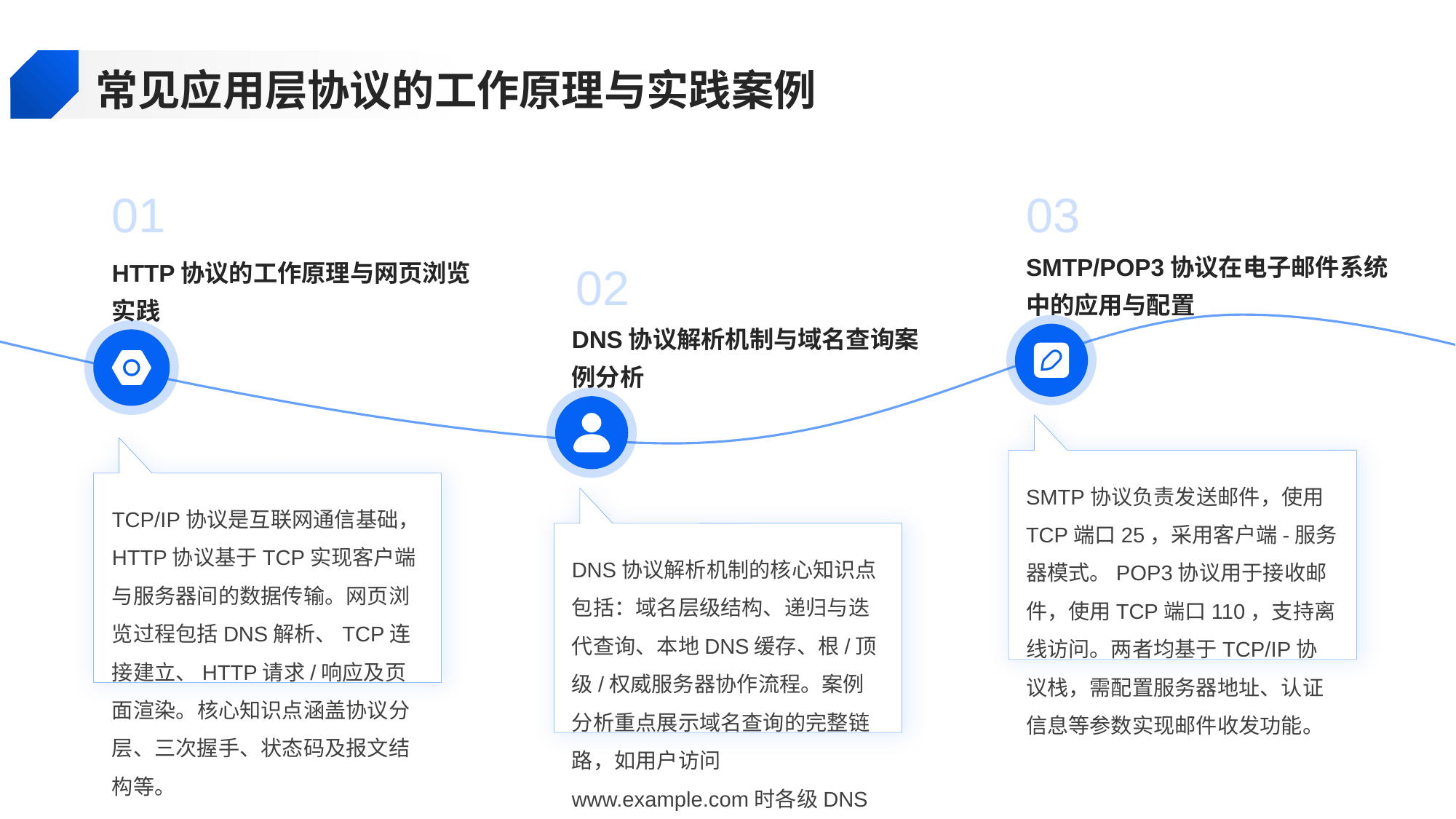

常见应用层协议的工作原理与实践案例
01
03
SMTP/POP3协议在电子邮件系统中的应用与配置
HTTP协议的工作原理与网页浏览实践
02

DNS协议解析机制与域名查询案例分析

SMTP协议负责发送邮件，使用TCP端口25，采用客户端-服务器模式。POP3协议用于接收邮件，使用TCP端口110，支持离线访问。两者均基于TCP/IP协议栈，需配置服务器地址、认证信息等参数实现邮件收发功能。

TCP/IP协议是互联网通信基础，HTTP协议基于TCP实现客户端与服务器间的数据传输。网页浏览过程包括DNS解析、TCP连接建立、HTTP请求/响应及页面渲染。核心知识点涵盖协议分层、三次握手、状态码及报文结构等。
DNS协议解析机制的核心知识点包括：域名层级结构、递归与迭代查询、本地DNS缓存、根/顶级/权威服务器协作流程。案例分析重点展示域名查询的完整链路，如用户访问www.example.com时各级DNS服务器的响应顺序与记录类型解析过程。